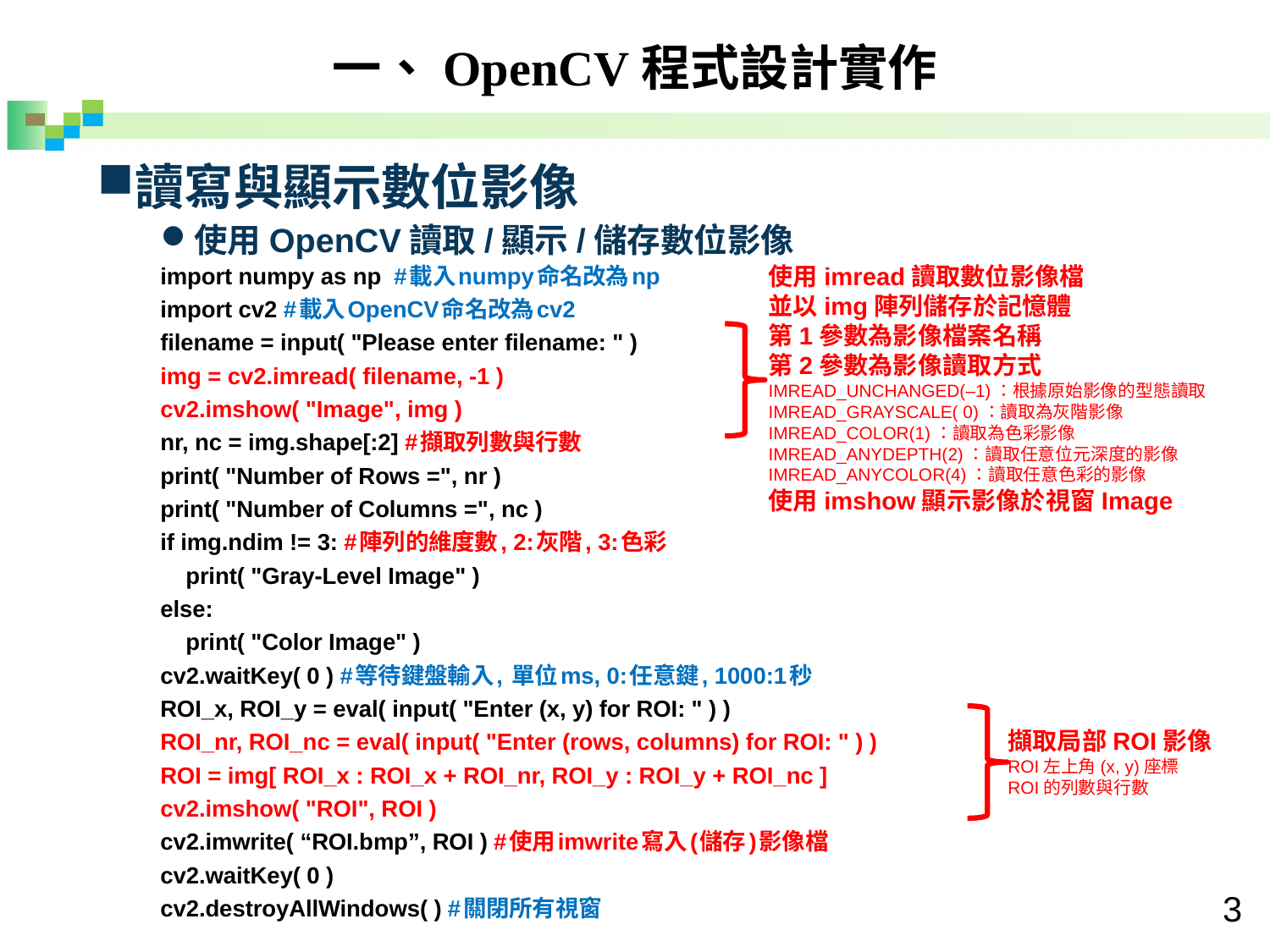

一、OpenCV程式設計實作
讀寫與顯示數位影像
使用OpenCV讀取/顯示/儲存數位影像
import numpy as np  #載入numpy命名改為np
import cv2 #載入OpenCV命名改為cv2
filename = input( "Please enter filename: " )
img = cv2.imread( filename, -1 )
cv2.imshow( "Image", img )
nr, nc = img.shape[:2] #擷取列數與行數
print( "Number of Rows =", nr )
print( "Number of Columns =", nc )
if img.ndim != 3: #陣列的維度數, 2:灰階, 3:色彩
    print( "Gray-Level Image" )
else:
    print( "Color Image" )
cv2.waitKey( 0 ) #等待鍵盤輸入, 單位ms, 0:任意鍵, 1000:1秒
ROI_x, ROI_y = eval( input( "Enter (x, y) for ROI: " ) )
ROI_nr, ROI_nc = eval( input( "Enter (rows, columns) for ROI: " ) )
ROI = img[ ROI_x : ROI_x + ROI_nr, ROI_y : ROI_y + ROI_nc ]
cv2.imshow( "ROI", ROI )
cv2.imwrite( “ROI.bmp”, ROI ) #使用imwrite寫入(儲存)影像檔
cv2.waitKey( 0 )
cv2.destroyAllWindows( ) #關閉所有視窗
使用imread讀取數位影像檔
並以img陣列儲存於記憶體
第1參數為影像檔案名稱
第2參數為影像讀取方式
IMREAD_UNCHANGED(–1)：根據原始影像的型態讀取
IMREAD_GRAYSCALE( 0)：讀取為灰階影像
IMREAD_COLOR(1)：讀取為色彩影像
IMREAD_ANYDEPTH(2)：讀取任意位元深度的影像
IMREAD_ANYCOLOR(4)：讀取任意色彩的影像
使用imshow顯示影像於視窗Image

擷取局部ROI影像
ROI左上角(x, y)座標
ROI的列數與行數